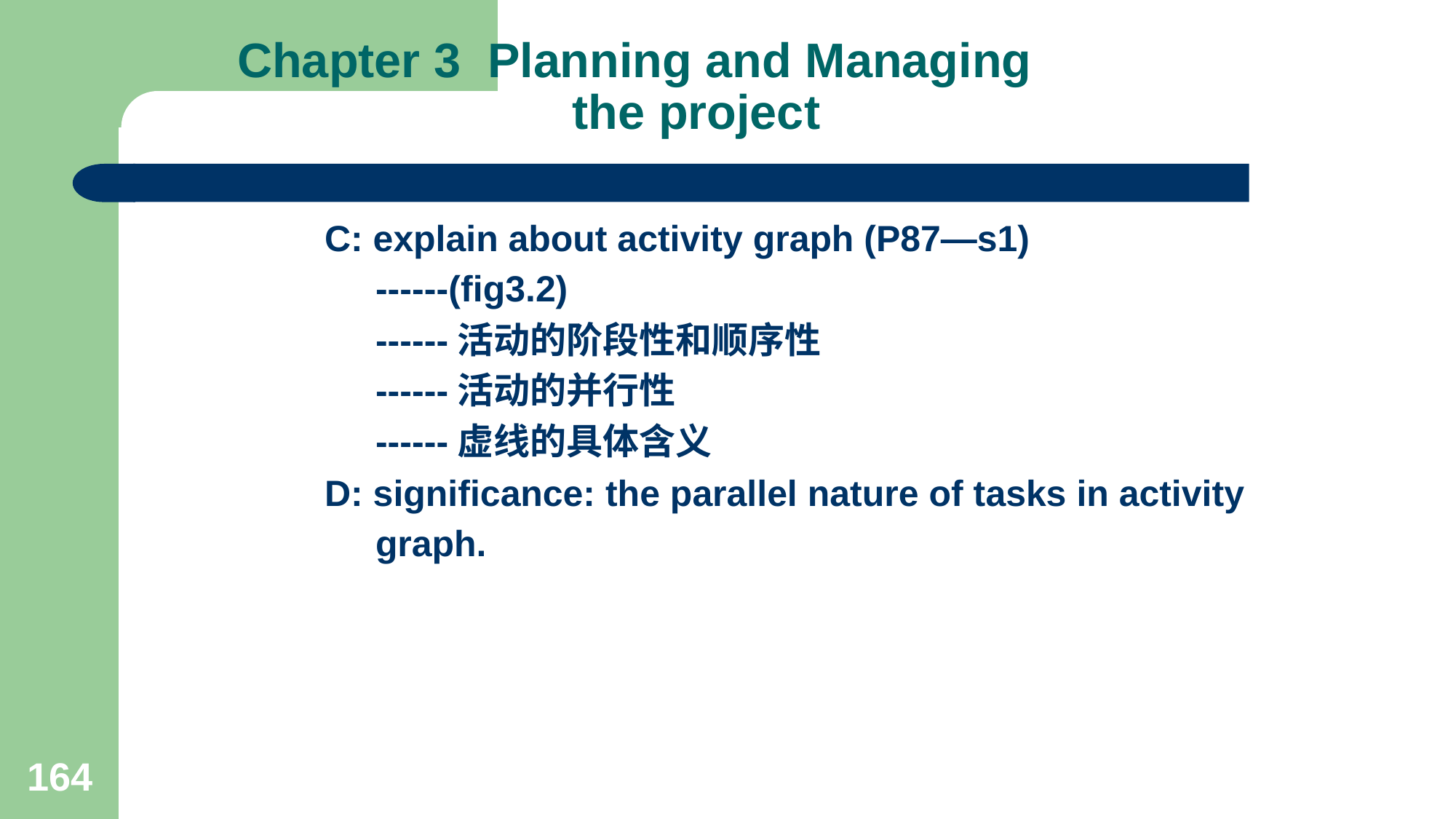

# Chapter 3  Planning and Managing the project
    C: explain about activity graph (P87—s1)
         ------(fig3.2)
         ------活动的阶段性和顺序性
         ------活动的并行性
         ------虚线的具体含义
    D: significance: the parallel nature of tasks in activity
         graph.
164